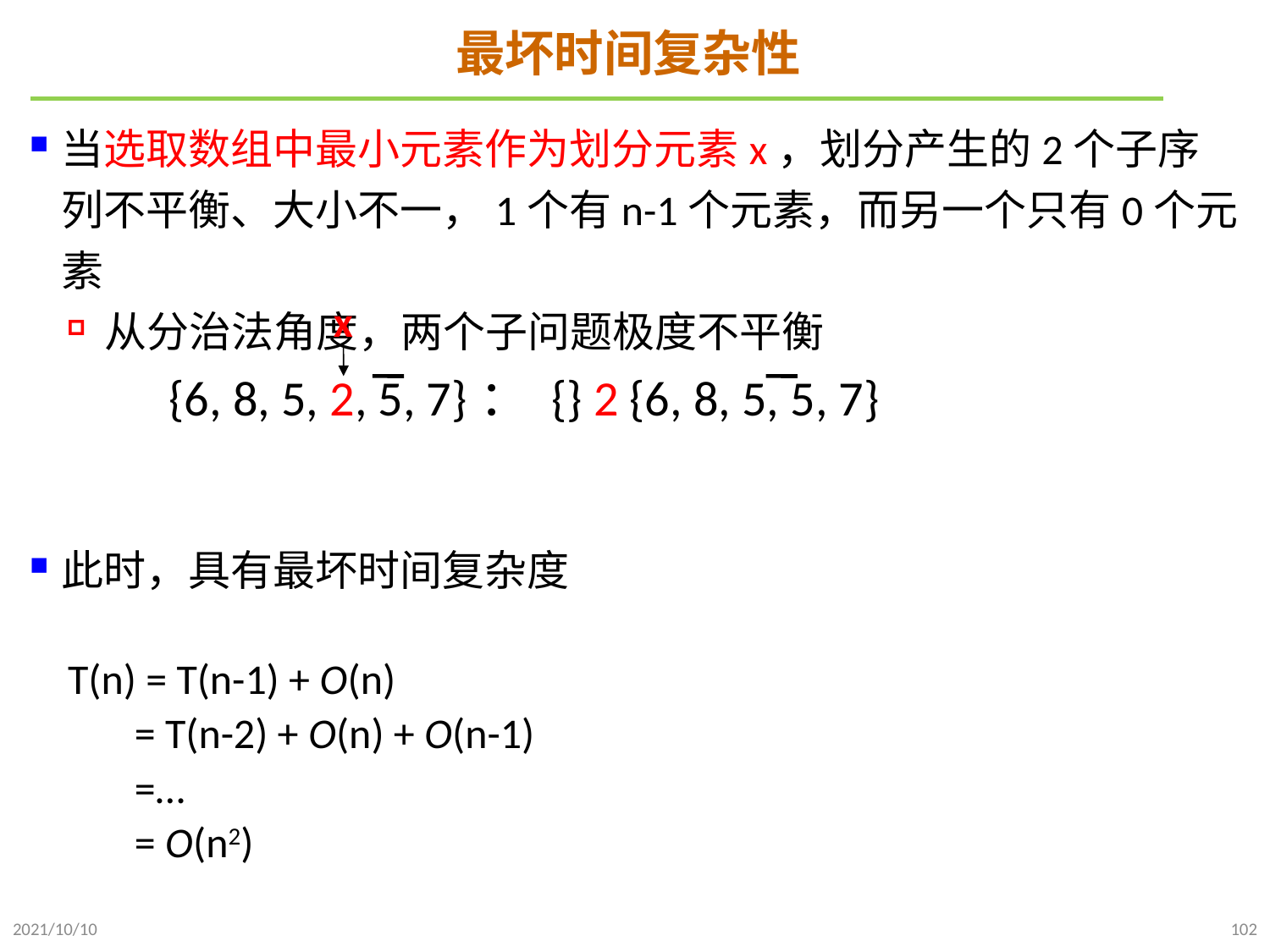

# 最坏时间复杂性
当选取数组中最小元素作为划分元素x，划分产生的2个子序列不平衡、大小不一，1个有n-1个元素，而另一个只有0个元素
从分治法角度，两个子问题极度不平衡

此时，具有最坏时间复杂度

    T(n) = T(n-1) + O(n)
           = T(n-2) + O(n) + O(n-1)
           =…
           = O(n2)

x

{6, 8, 5, 2, 5, 7}： {} 2 {6, 8, 5, 5, 7}

2021/10/10
102